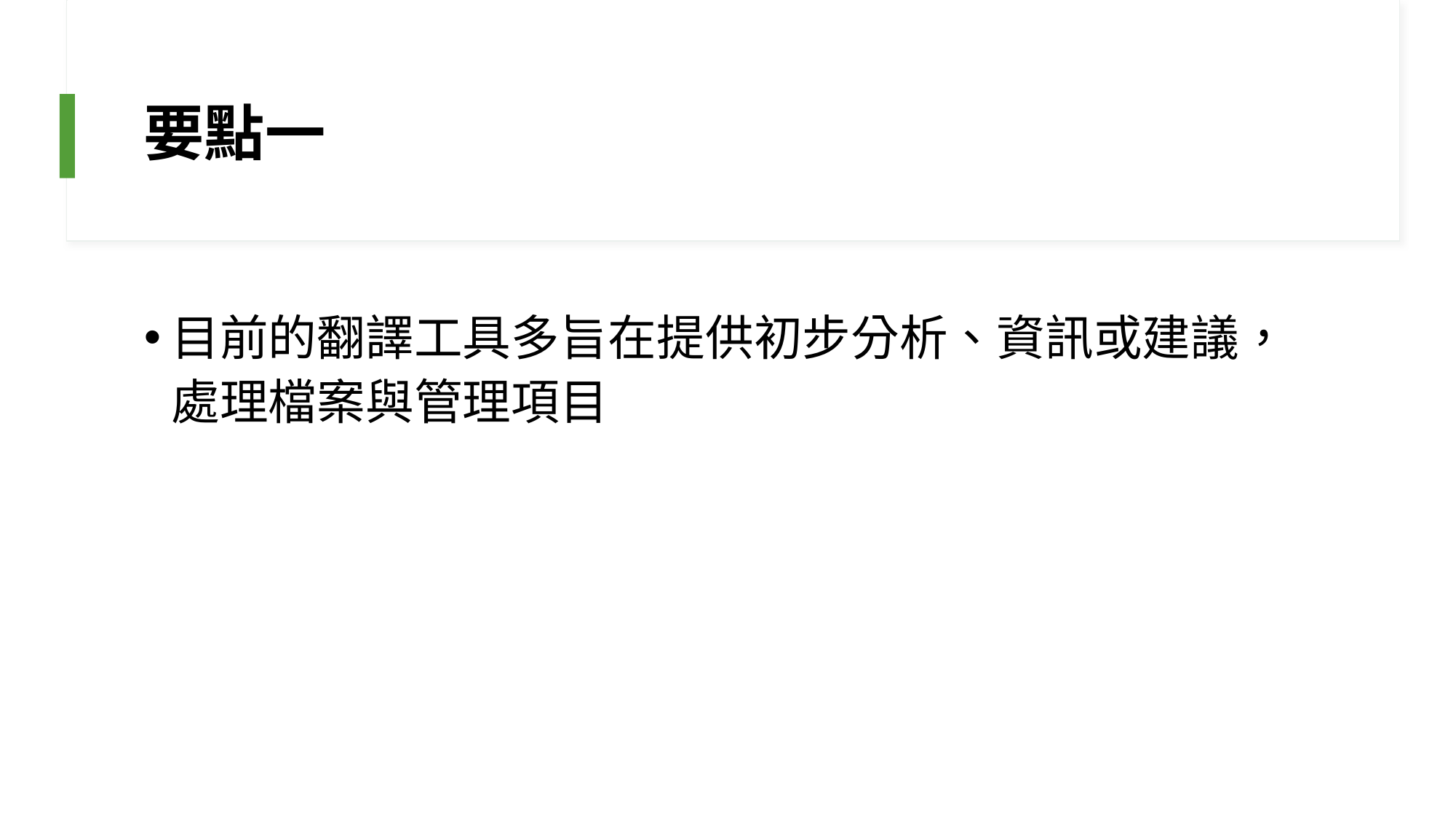

# 要點一
目前的翻譯工具多旨在提供初步分析、資訊或建議，處理檔案與管理項目